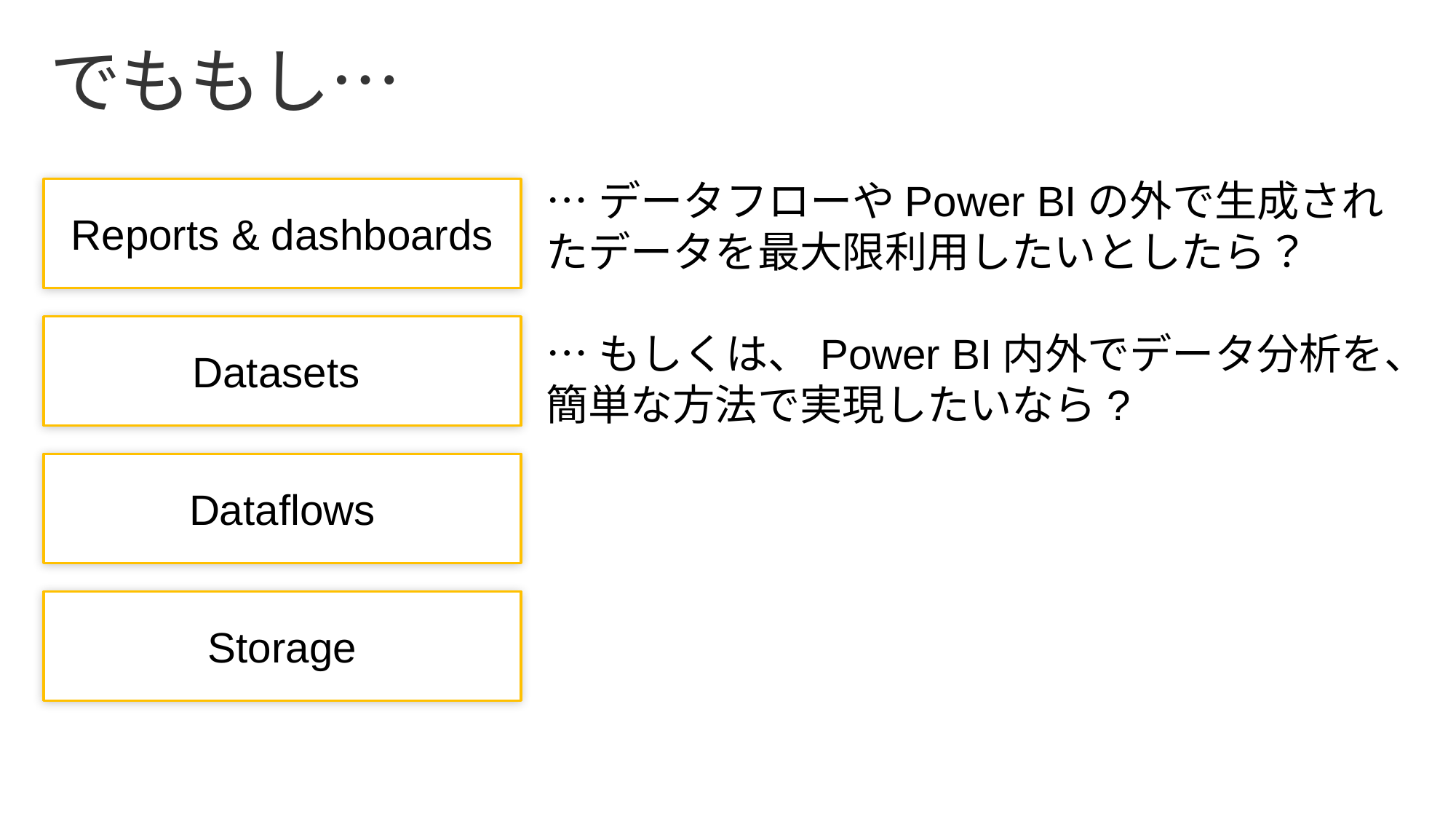

# でももし…
…データフローやPower BIの外で生成されたデータを最大限利用したいとしたら？

…もしくは、Power BI内外でデータ分析を、簡単な方法で実現したいなら?
Reports & dashboards
Datasets
Dataflows
Storage